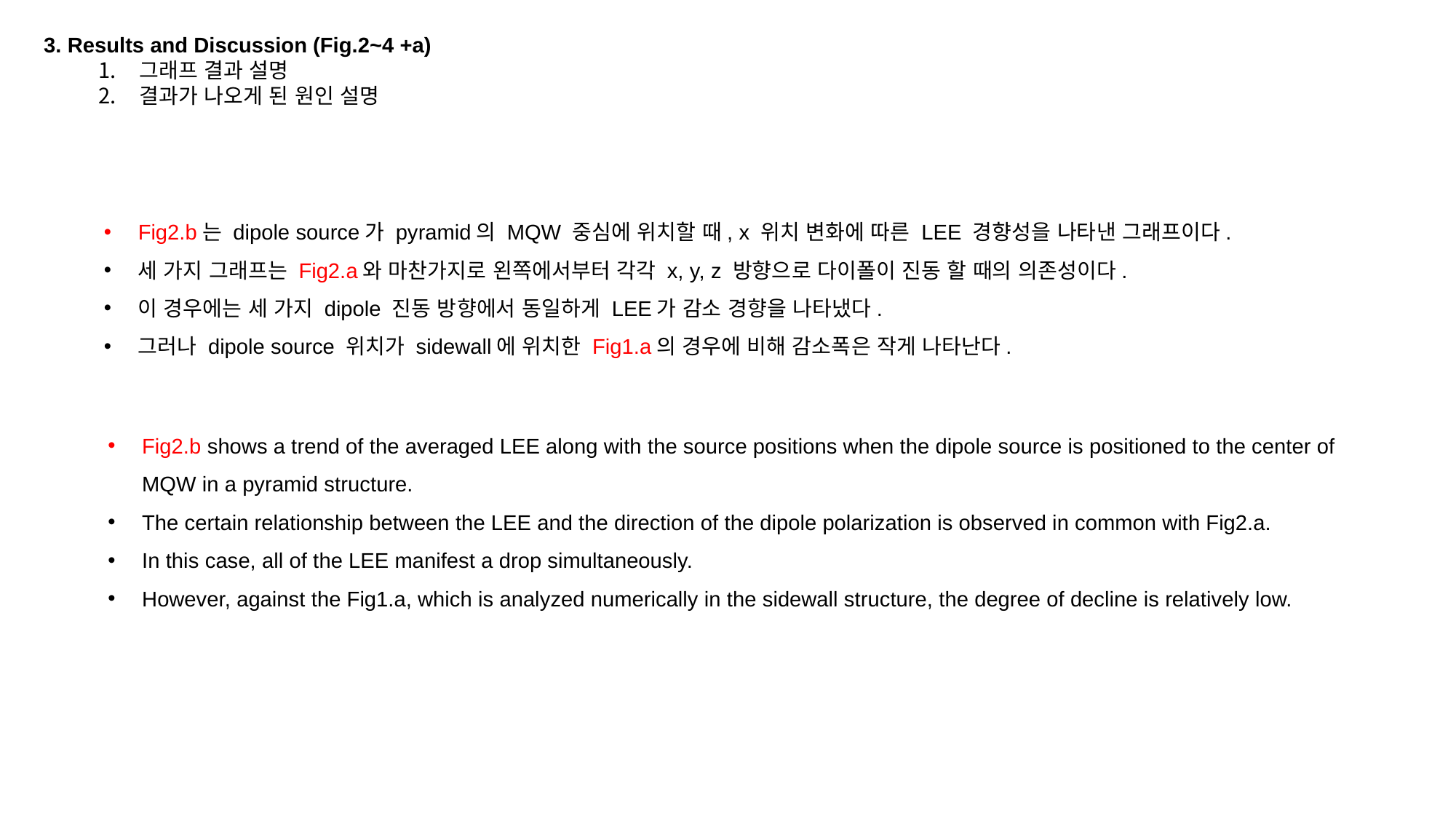

3. Results and Discussion (Fig.2~4 +a)
그래프 결과 설명
결과가 나오게 된 원인 설명
Fig2.b는 dipole source가 pyramid의 MQW 중심에 위치할 때, x 위치 변화에 따른 LEE 경향성을 나타낸 그래프이다.
세 가지 그래프는 Fig2.a와 마찬가지로 왼쪽에서부터 각각 x, y, z 방향으로 다이폴이 진동 할 때의 의존성이다.
이 경우에는 세 가지 dipole 진동 방향에서 동일하게 LEE가 감소 경향을 나타냈다.
그러나 dipole source 위치가 sidewall에 위치한 Fig1.a의 경우에 비해 감소폭은 작게 나타난다.
Fig2.b shows a trend of the averaged LEE along with the source positions when the dipole source is positioned to the center of MQW in a pyramid structure.
The certain relationship between the LEE and the direction of the dipole polarization is observed in common with Fig2.a.
In this case, all of the LEE manifest a drop simultaneously.
However, against the Fig1.a, which is analyzed numerically in the sidewall structure, the degree of decline is relatively low.